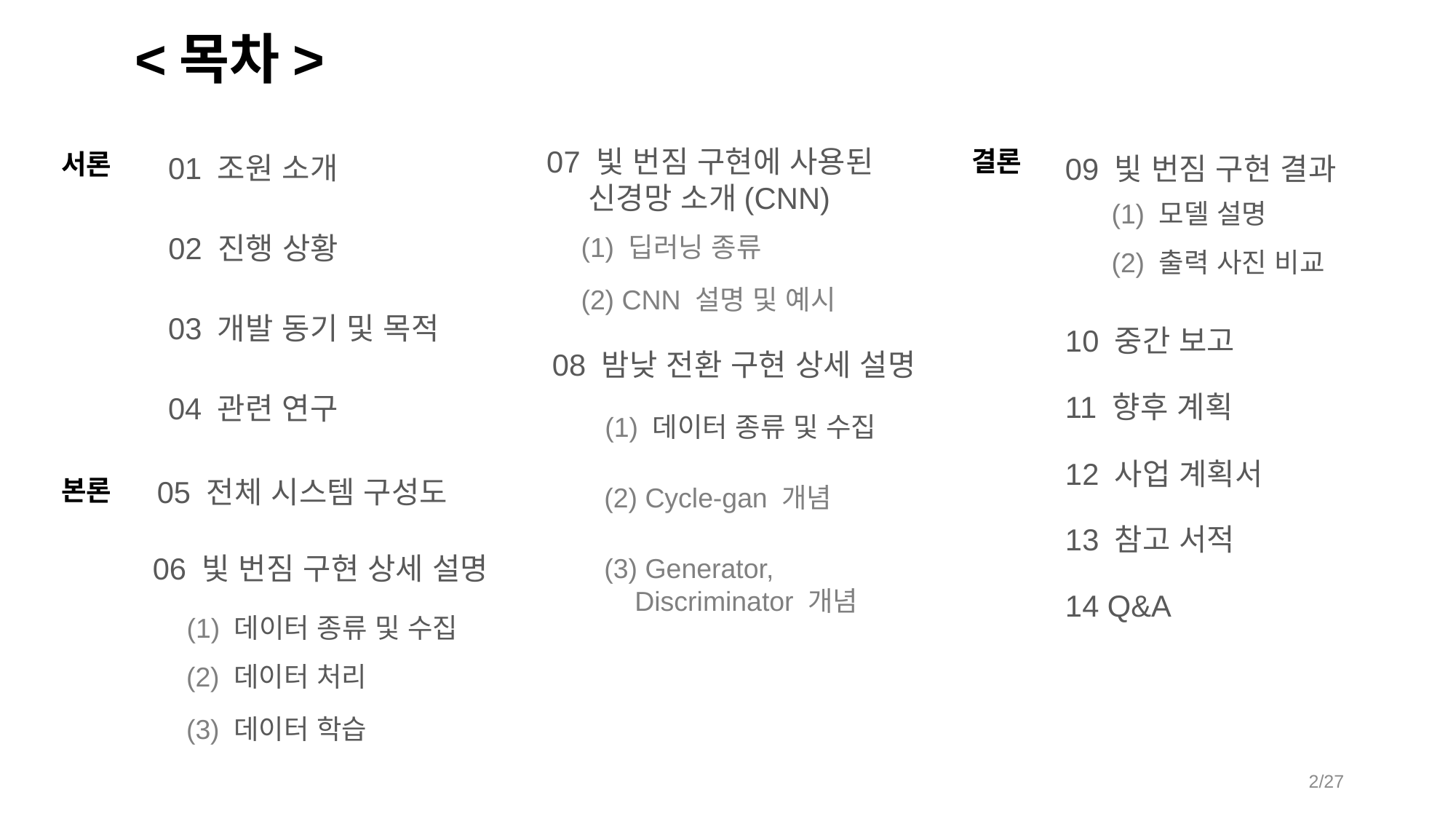

<목차>
 07 빛 번짐 구현에 사용된
     신경망 소개(CNN)
결론
서론
 01 조원 소개
 09 빛 번짐 구현 결과
(1) 모델 설명
 02 진행 상황
(1) 딥러닝 종류
(2) 출력 사진 비교
(2) CNN 설명 및 예시
 03 개발 동기 및 목적
 10 중간 보고
 08 밤낮 전환 구현 상세 설명
 11 향후 계획
 04 관련 연구
(1) 데이터 종류 및 수집
 12 사업 계획서
 05 전체 시스템 구성도
본론
(2) Cycle-gan 개념
 13 참고 서적
 06 빛 번짐 구현 상세 설명
(1) 데이터 종류 및 수집
(2) 데이터 처리
(3) 데이터 학습
(3) Generator,
    Discriminator 개념
 14 Q&A
2/27